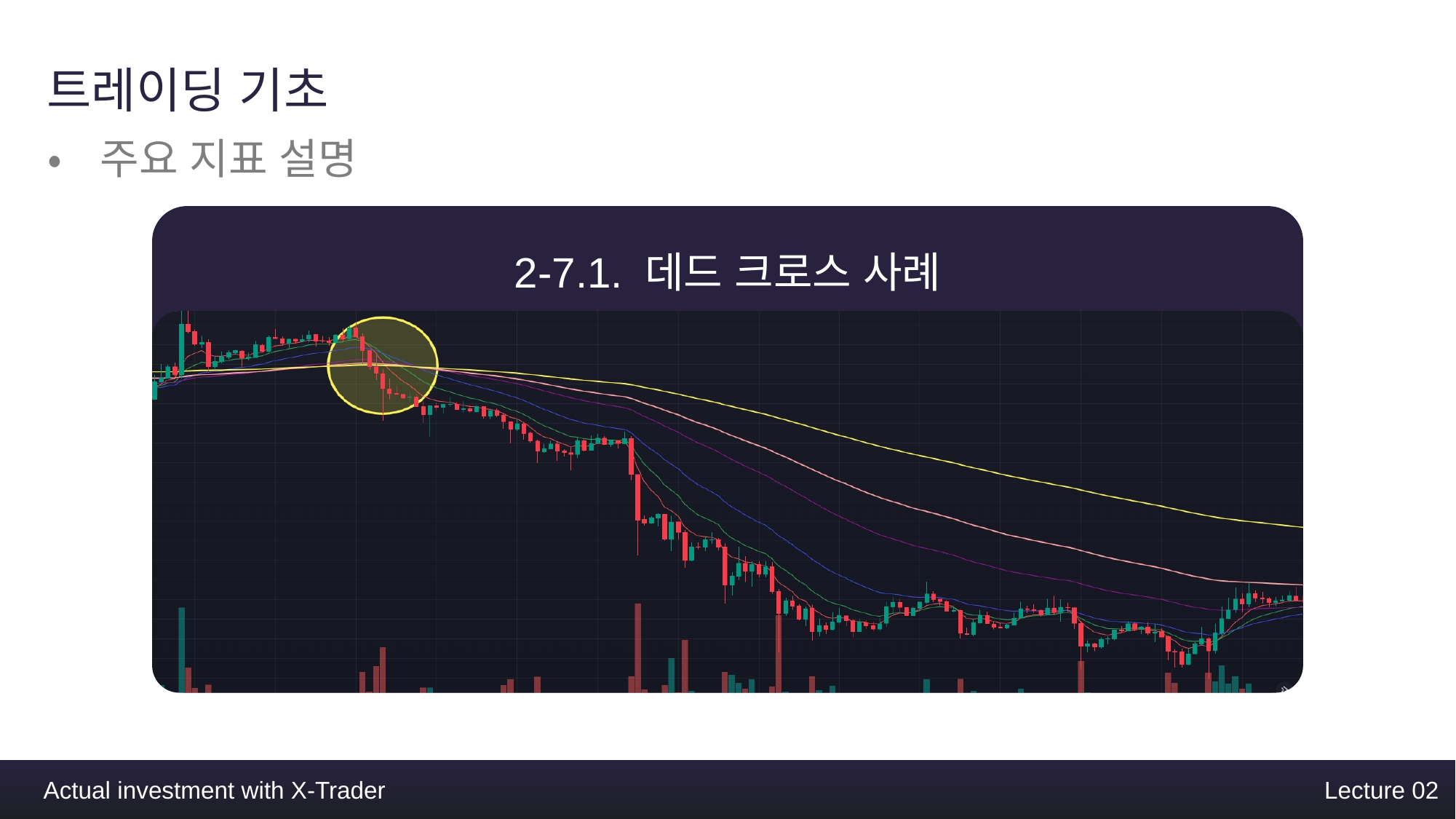

트레이딩 기초
•주요 지표 설명

2-7.1. 데드 크로스 사례

Actual investment with X-Trader
Lecture 02